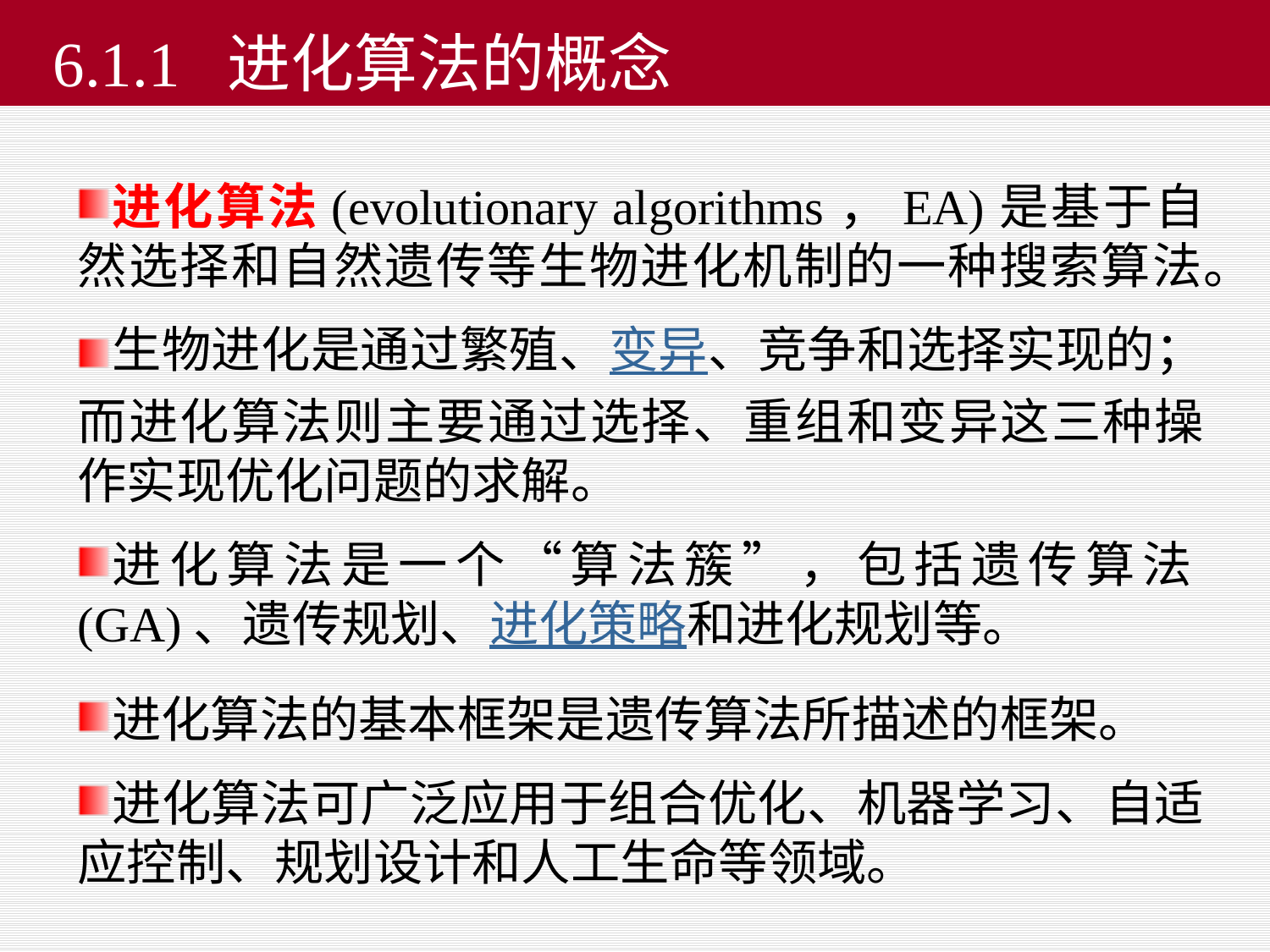

# 6.1.1  进化算法的概念
进化算法(evolutionary algorithms，EA)是基于自然选择和自然遗传等生物进化机制的一种搜索算法。
生物进化是通过繁殖、变异、竞争和选择实现的；而进化算法则主要通过选择、重组和变异这三种操作实现优化问题的求解。
进化算法是一个“算法簇”，包括遗传算法(GA)、遗传规划、进化策略和进化规划等。
进化算法的基本框架是遗传算法所描述的框架。
进化算法可广泛应用于组合优化、机器学习、自适应控制、规划设计和人工生命等领域。

22